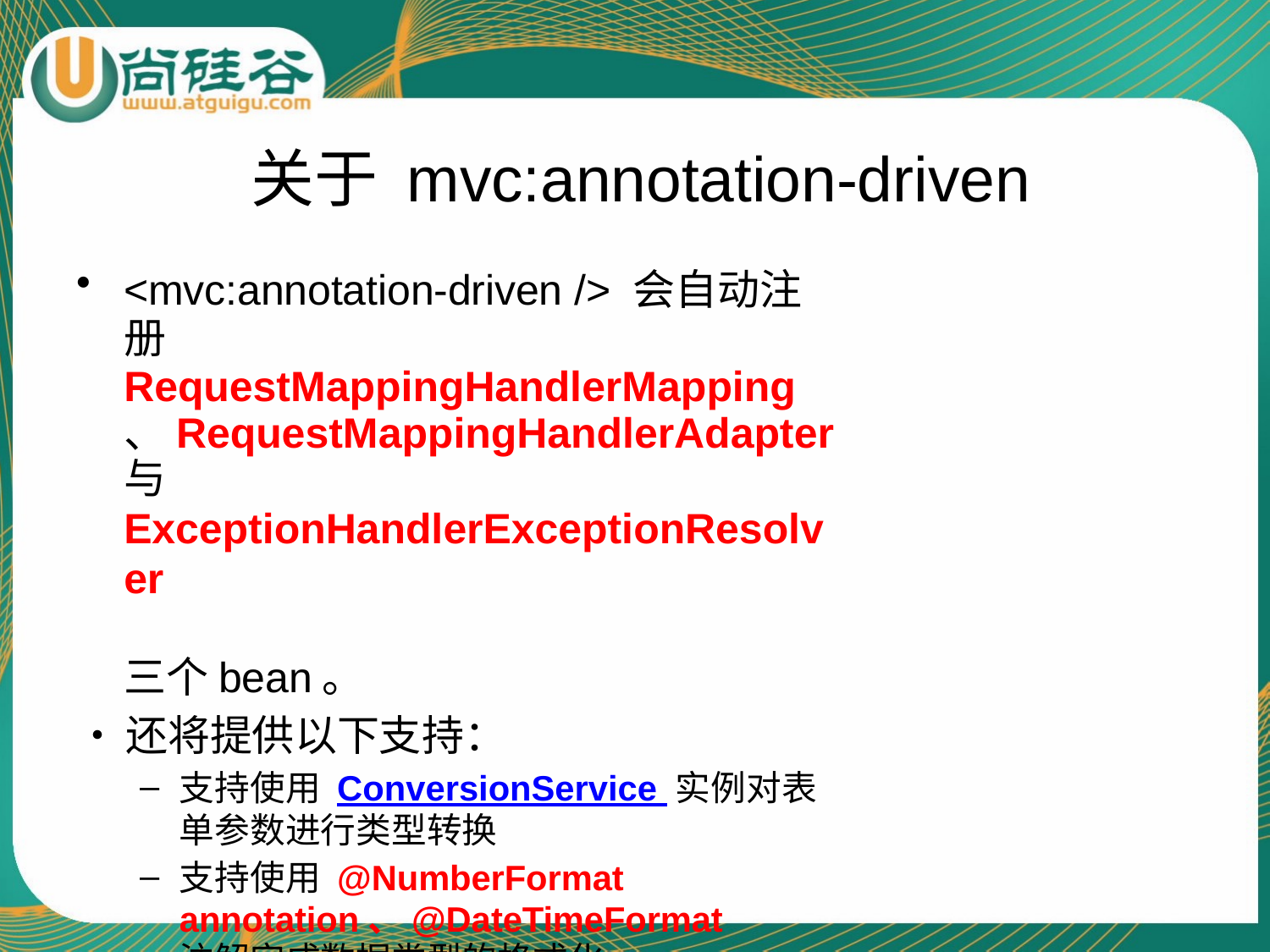

# 关于 mvc:annotation-driven
<mvc:annotation-driven /> 会自动注  册RequestMappingHandlerMapping
、RequestMappingHandlerAdapter 与
ExceptionHandlerExceptionResolver	三个bean。
•	还将提供以下支持：
支持使用 ConversionService 实例对表单参数进行类型转换
支持使用 @NumberFormat annotation、@DateTimeFormat
注解完成数据类型的格式化
–	支持使用 @Valid 注解对 JavaBean 实例进行 JSR 303 验证
支持使用 @RequestBody 和 @ResponseBody 注解